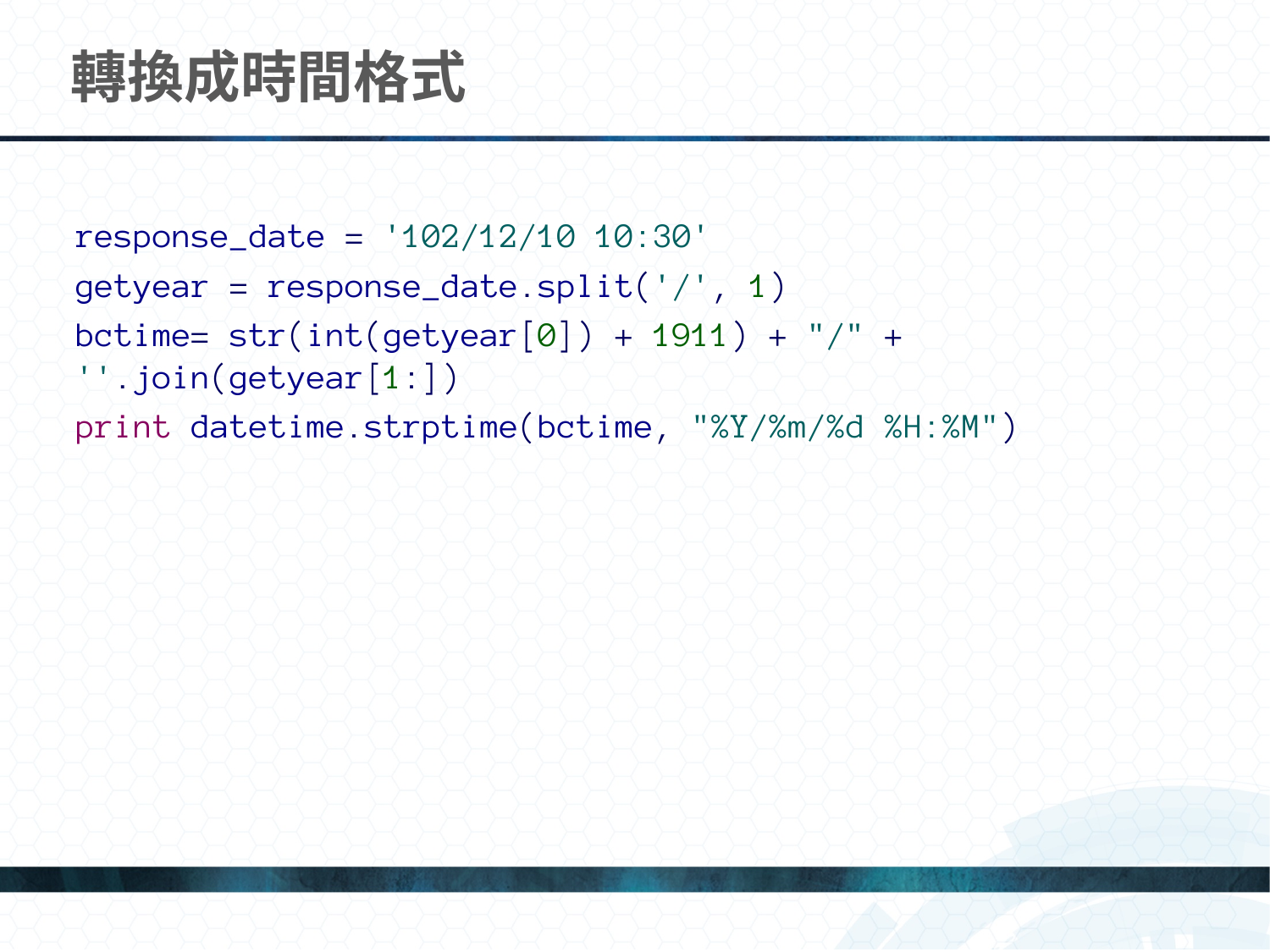

# 轉換成時間格式
response_date = '102/12/10 10:30'
getyear = response_date.split('/', 1)
bctime= str(int(getyear[0]) + 1911) + "/" + ''.join(getyear[1:])
print datetime.strptime(bctime, "%Y/%m/%d %H:%M")